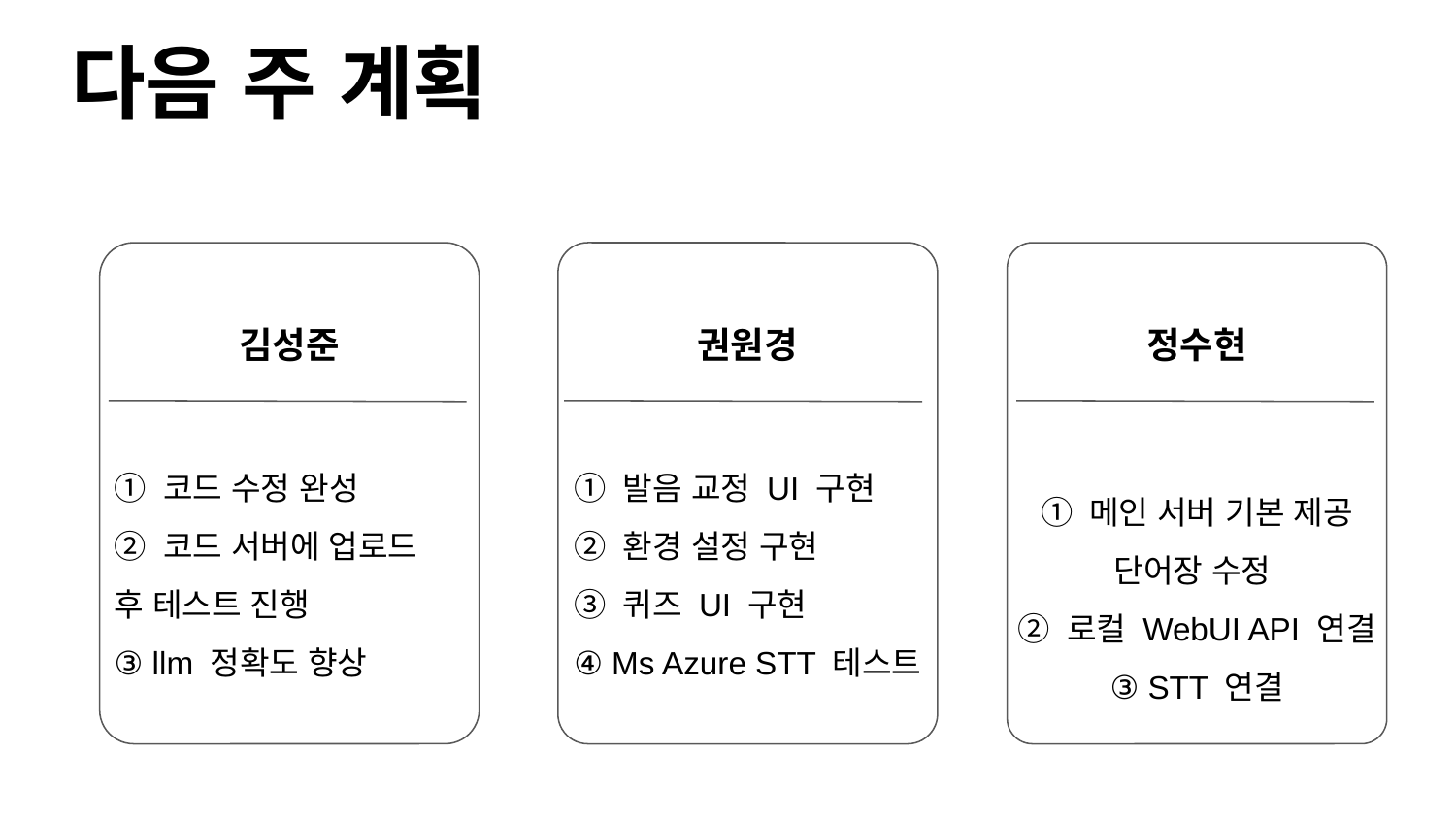

# 다음 주 계획

김성준
권원경
정수현
① 코드 수정 완성
② 코드 서버에 업로드
후 테스트 진행
③ llm 정확도 향상
① 발음 교정 UI 구현
② 환경 설정 구현
③ 퀴즈 UI 구현
④ Ms Azure STT 테스트
① 메인 서버 기본 제공 단어장 수정
② 로컬 WebUI API 연결
③ STT 연결